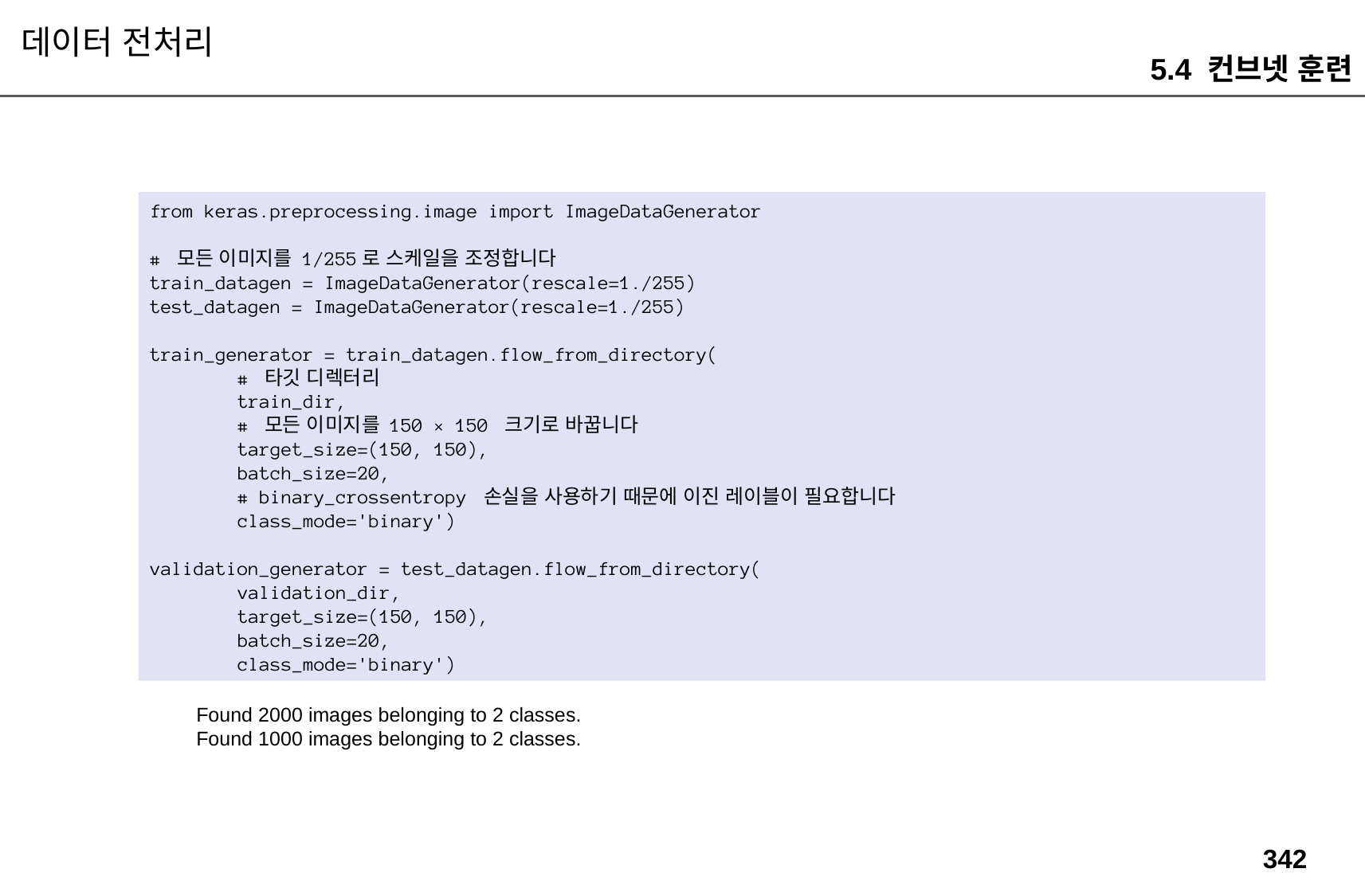

데이터 전처리
5.4 컨브넷 훈련
from keras.preprocessing.image import ImageDataGenerator

# 모든 이미지를 1/255로 스케일을 조정합니다
train_datagen = ImageDataGenerator(rescale=1./255)
test_datagen = ImageDataGenerator(rescale=1./255)

train_generator = train_datagen.flow_from_directory(
        # 타깃 디렉터리
        train_dir,
        # 모든 이미지를 150 × 150 크기로 바꿉니다
        target_size=(150, 150),
        batch_size=20,
        # binary_crossentropy 손실을 사용하기 때문에 이진 레이블이 필요합니다
        class_mode='binary')

validation_generator = test_datagen.flow_from_directory(
        validation_dir,
        target_size=(150, 150),
        batch_size=20,
        class_mode='binary')
Found 2000 images belonging to 2 classes.
Found 1000 images belonging to 2 classes.